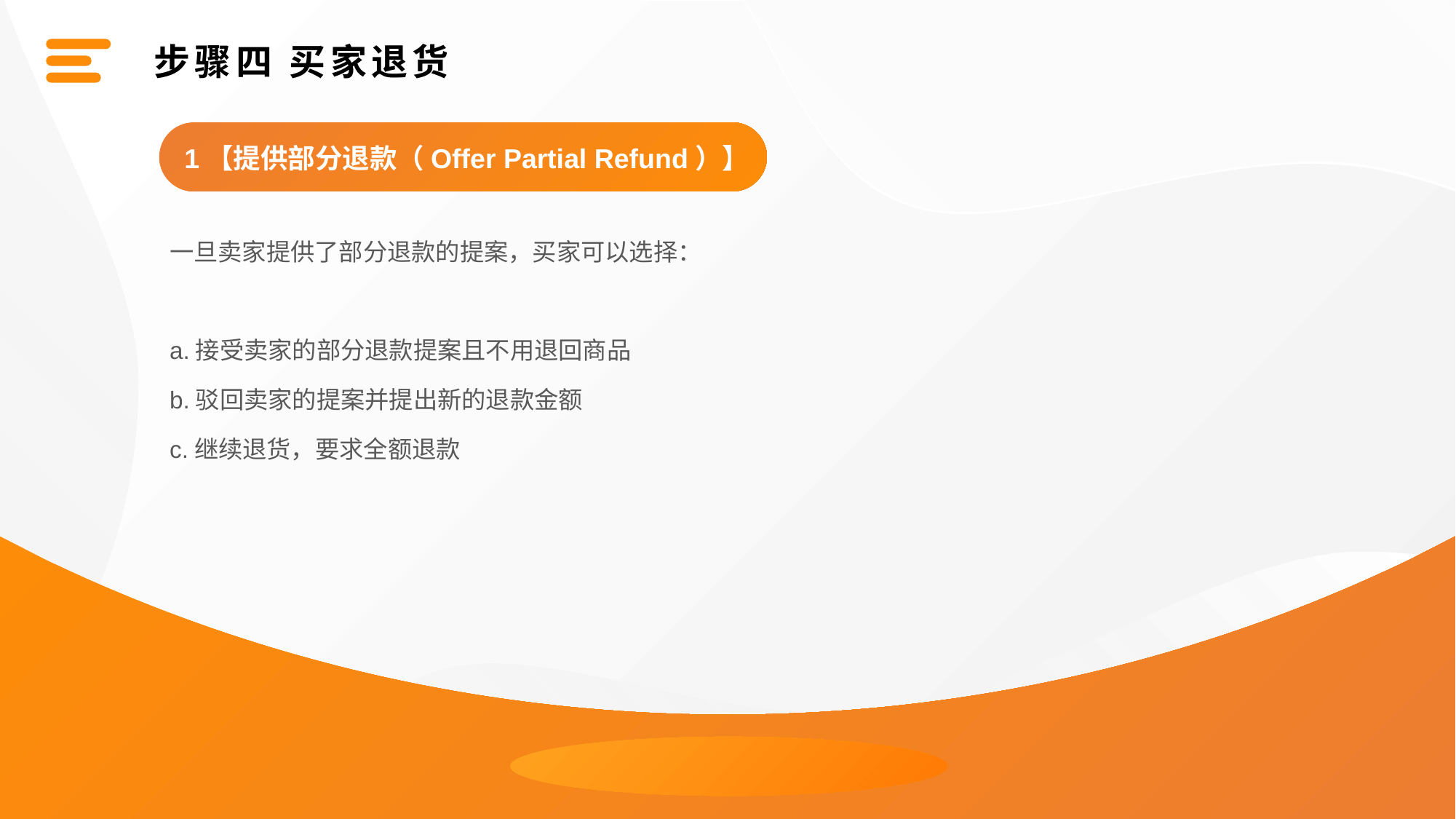

步骤四 买家退货

1【提供部分退款（Offer Partial Refund）】
一旦卖家提供了部分退款的提案，买家可以选择：

a.接受卖家的部分退款提案且不用退回商品
b.驳回卖家的提案并提出新的退款金额
c.继续退货，要求全额退款